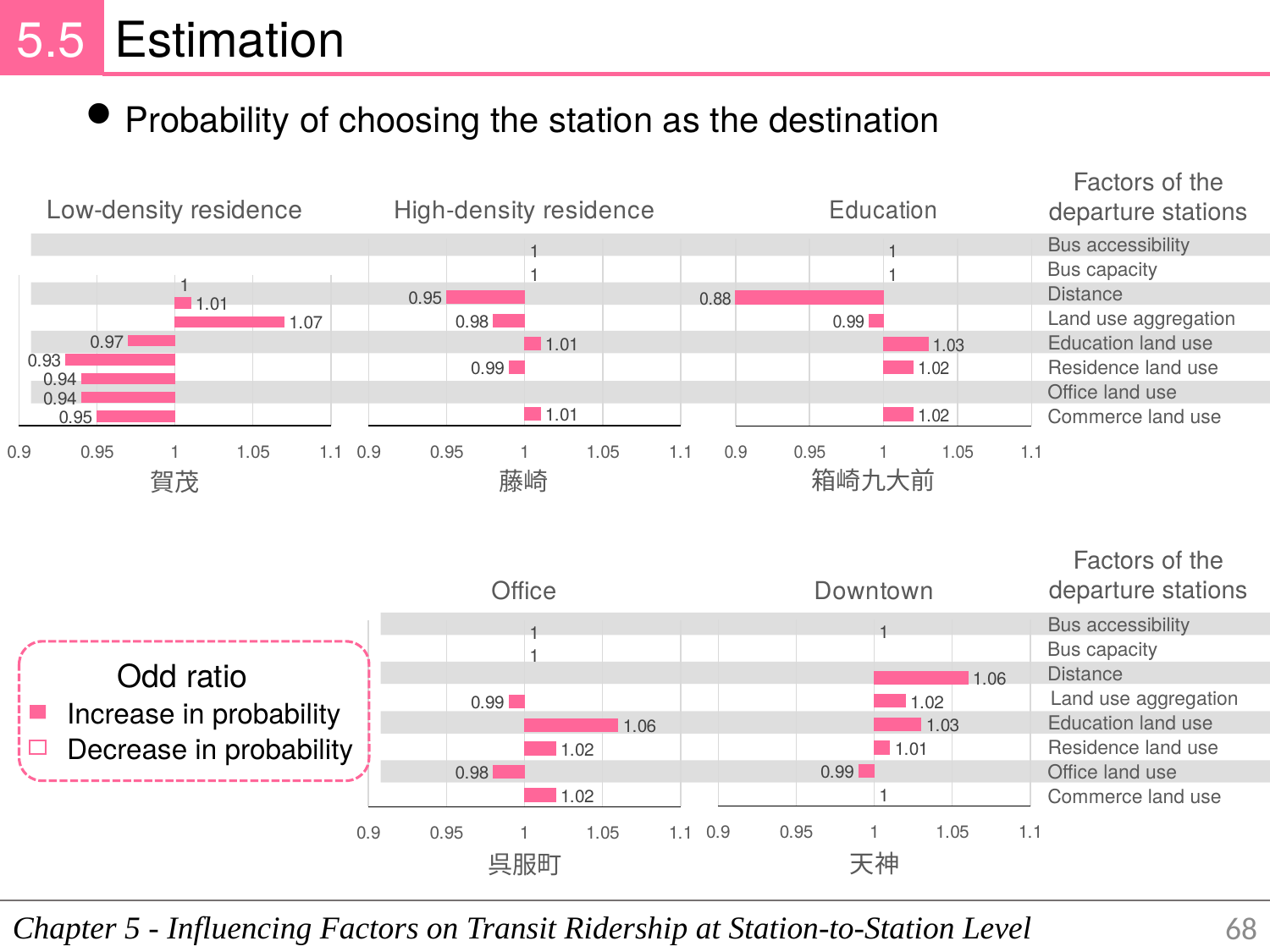

5.5
Estimation
Probability of choosing the station as the destination
Factors of the departure stations

### Chart: Low-density residence

| Category | Low-density residence |
|---|---|
| Commerce | 0.95 |
| Office | 0.94 |
| Residence | 0.94 |
| Education | 0.93 |
| Land use aggregation | 0.97 |
| Distance | 1.07 |
| Bus capacity | 1.01 |
| Bus accessibility | 1.0 |

### Chart: High-density residence

| Category | High-density residence |
|---|---|
| Commerce | 1.01 |
| Office | None |
| Residence | 0.99 |
| Education | 1.01 |
| Land use aggregation | 0.98 |
| Distance | 0.95 |
| Bus capacity | 1.0 |
| Bus accessibility | 1.0 |

### Chart: Education

| Category | Education |
|---|---|
| Commerce | 1.02 |
| Office | None |
| Residence | 1.02 |
| Education | 1.03 |
| Land use aggregation | 0.99 |
| Distance | 0.88 |
| Bus capacity | 1.0 |
| Bus accessibility | 1.0 |
Bus accessibility
Bus capacity
Distance
Land use aggregation
Education land use
Residence land use
Office land use
Commerce land use

箱崎九大前
藤崎
賀茂
Factors of the departure stations

### Chart: Downtown

| Category | Commerce |
|---|---|
| Commerce | 1.0 |
| Office | 0.99 |
| Residence | 1.01 |
| Education | 1.03 |
| Land use aggregation | 1.02 |
| Distance | 1.06 |
| Bus capacity | None |
| Bus accessibility | 1.0 |

### Chart: Office

| Category | Office |
|---|---|
| Commerce | 1.02 |
| Office | 0.98 |
| Residence | 1.02 |
| Education | 1.06 |
| Land use aggregation | 0.99 |
| Distance | None |
| Bus capacity | 1.0 |
| Bus accessibility | 1.0 |
Bus accessibility
Bus capacity
Distance
Land use aggregation
Education land use
Residence land use
Office land use
Commerce land use

Odd ratio
Increase in probability

Decrease in probability

天神
呉服町
Chapter 5 - Influencing Factors on Transit Ridership at Station-to-Station Level
68